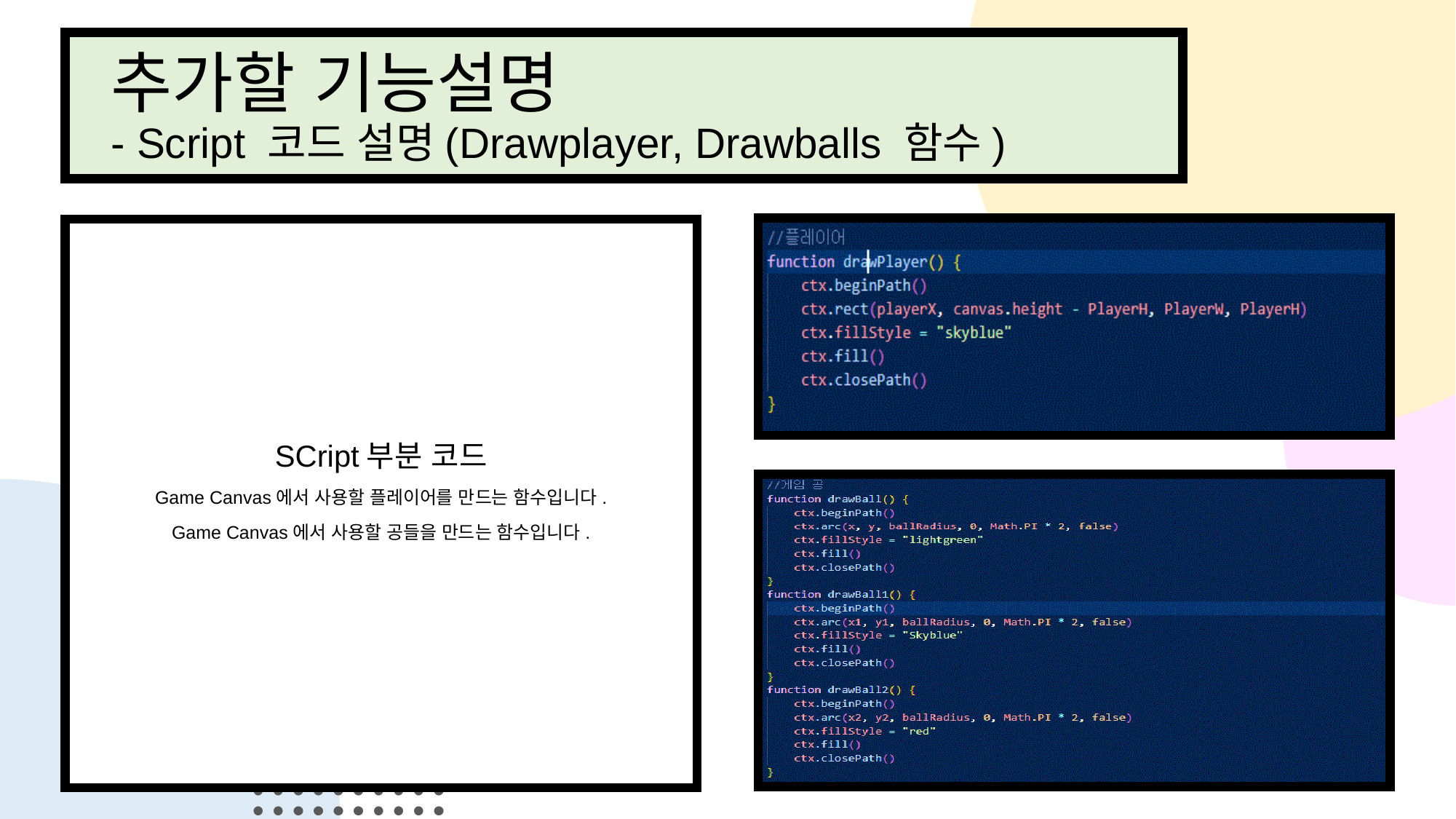

# 추가할 기능설명 - Script 코드 설명(Drawplayer, Drawballs 함수)

SCript부분 코드
Game Canvas에서 사용할 플레이어를 만드는 함수입니다.
Game Canvas에서 사용할 공들을 만드는 함수입니다.